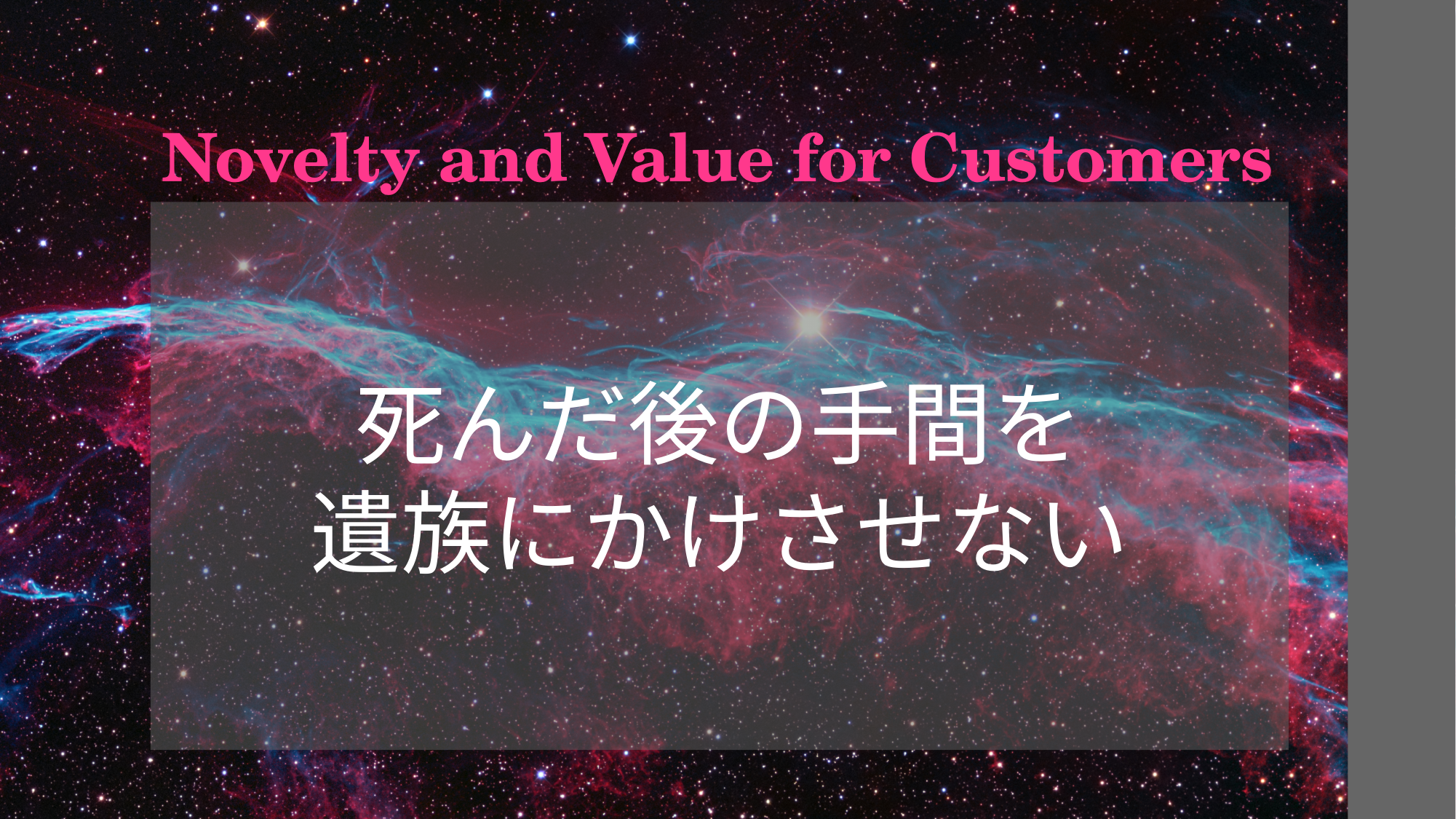

# Novelty and Value for Customers
死んだ後の手間を
遺族にかけさせない